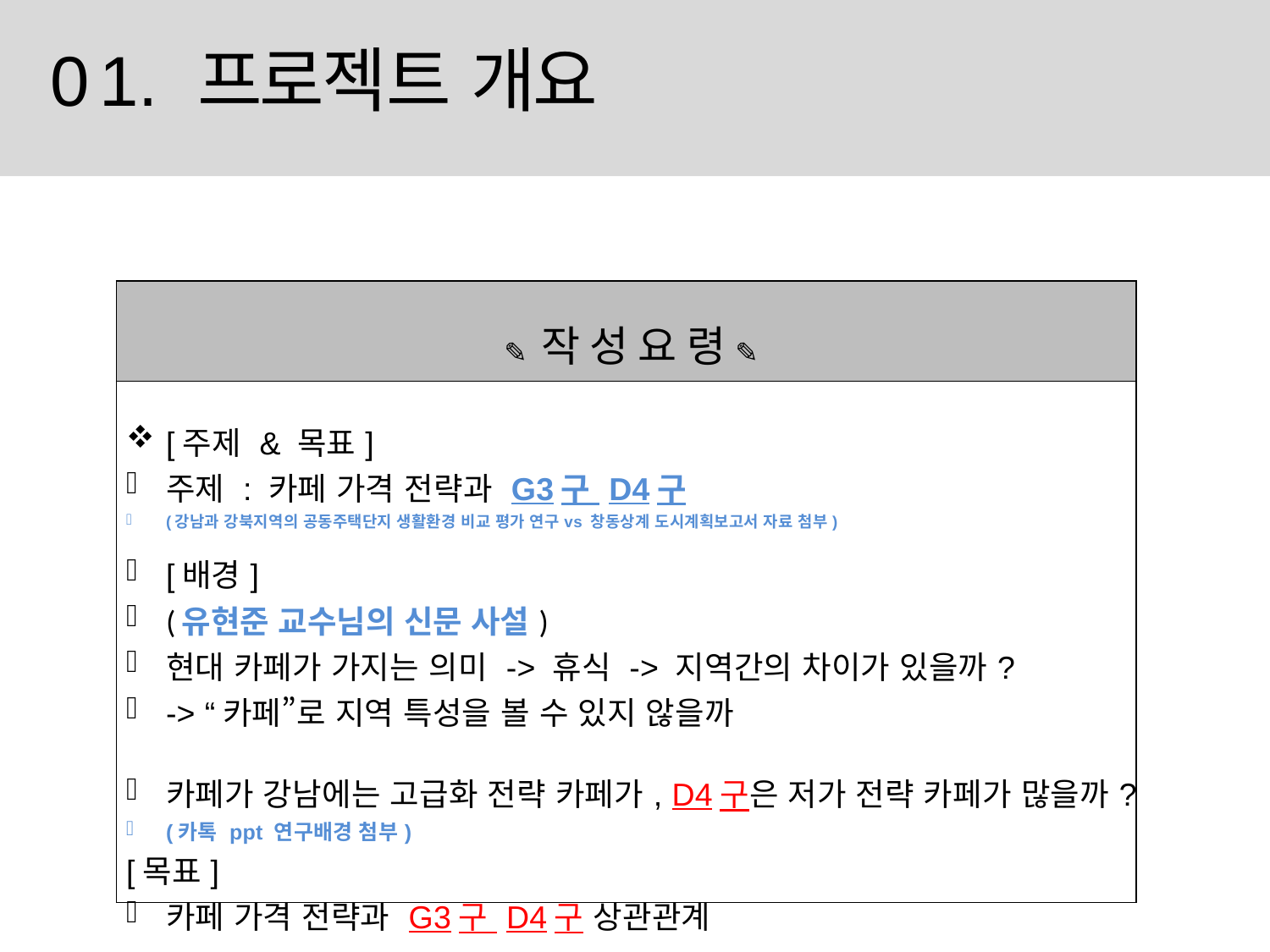

# 01. 프로젝트 개요
| ✎ 작 성 요 령 ✎ |
| --- |
| [주제 & 목표] 주제 : 카페 가격 전략과 G3구 D4구 (강남과 강북지역의 공동주택단지 생활환경 비교 평가 연구vs 창동상계 도시계획보고서 자료 첨부) [배경] (유현준 교수님의 신문 사설) 현대 카페가 가지는 의미 -> 휴식 -> 지역간의 차이가 있을까? -> “카페”로 지역 특성을 볼 수 있지 않을까 카페가 강남에는 고급화 전략 카페가, D4구은 저가 전략 카페가 많을까? (카톡 ppt 연구배경 첨부) [목표] 카페 가격 전략과 G3구 D4구 상관관계 |